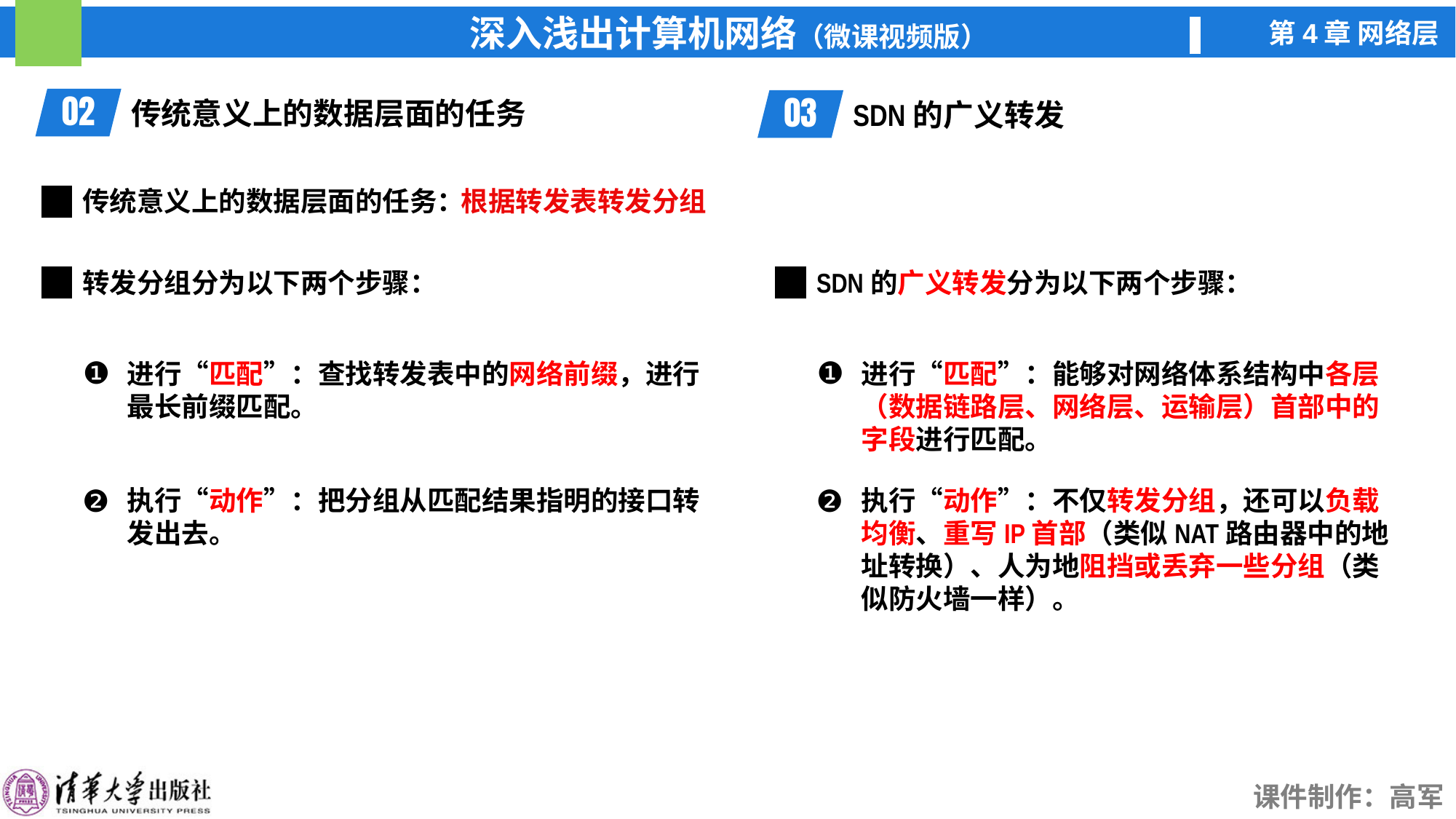

02
传统意义上的数据层面的任务
03
SDN的广义转发
传统意义上的数据层面的任务：
根据转发表转发分组

转发分组分为以下两个步骤：
SDN的广义转发分为以下两个步骤：

❶
❶
进行“匹配”：查找转发表中的网络前缀，进行最长前缀匹配。
进行“匹配”：能够对网络体系结构中各层（数据链路层、网络层、运输层）首部中的字段进行匹配。
❷
❷
执行“动作”：把分组从匹配结果指明的接口转发出去。
执行“动作”：不仅转发分组，还可以负载均衡、重写IP首部（类似NAT路由器中的地址转换）、人为地阻挡或丢弃一些分组（类似防火墙一样）。